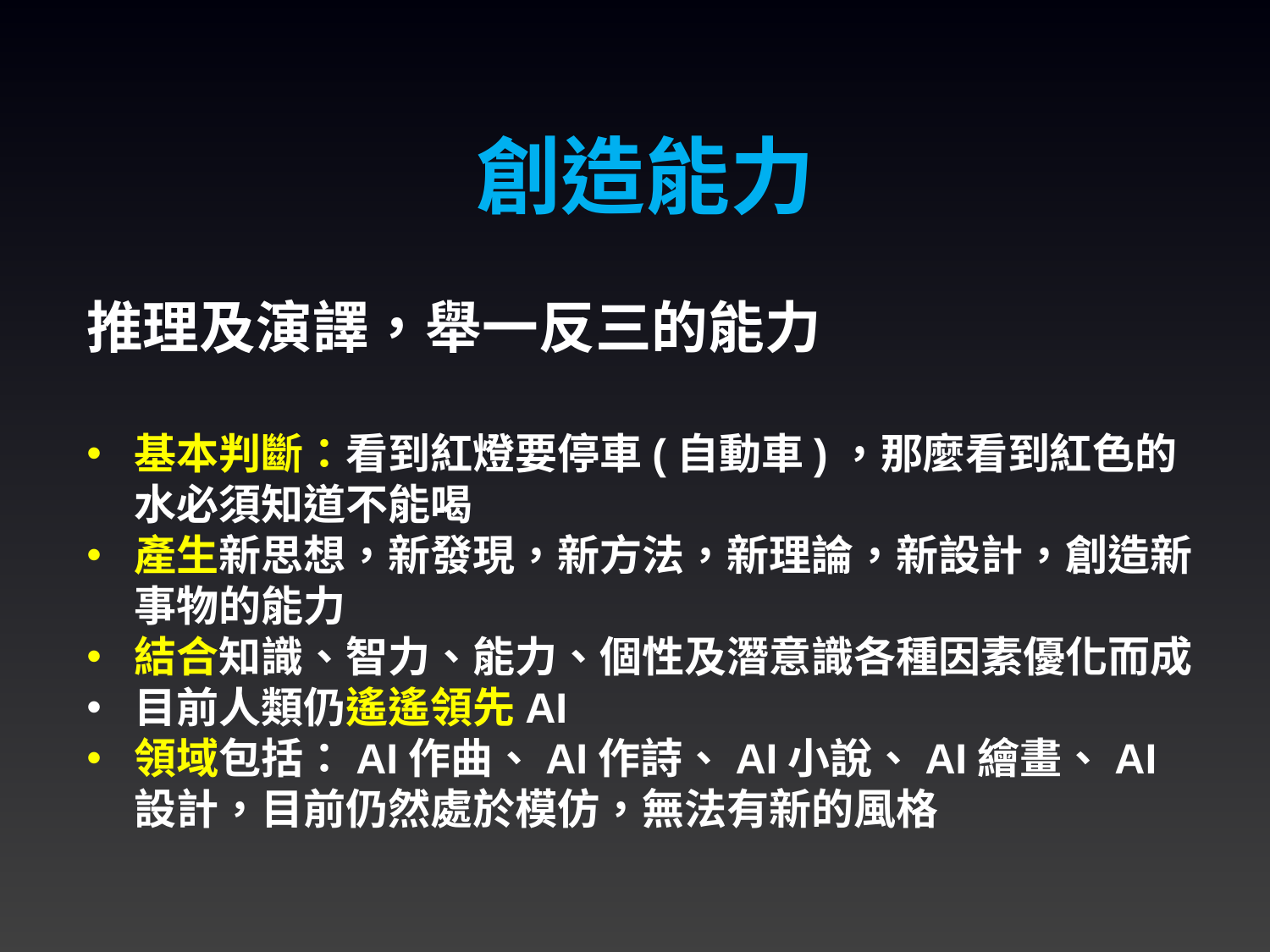

創造能力
推理及演譯，舉一反三的能力

基本判斷：看到紅燈要停車(自動車)，那麼看到紅色的水必須知道不能喝
產生新思想，新發現，新方法，新理論，新設計，創造新事物的能力
結合知識、智力、能力、個性及潛意識各種因素優化而成
目前人類仍遙遙領先AI
領域包括：AI作曲、AI作詩、AI小說、AI繪畫、AI設計，目前仍然處於模仿，無法有新的風格